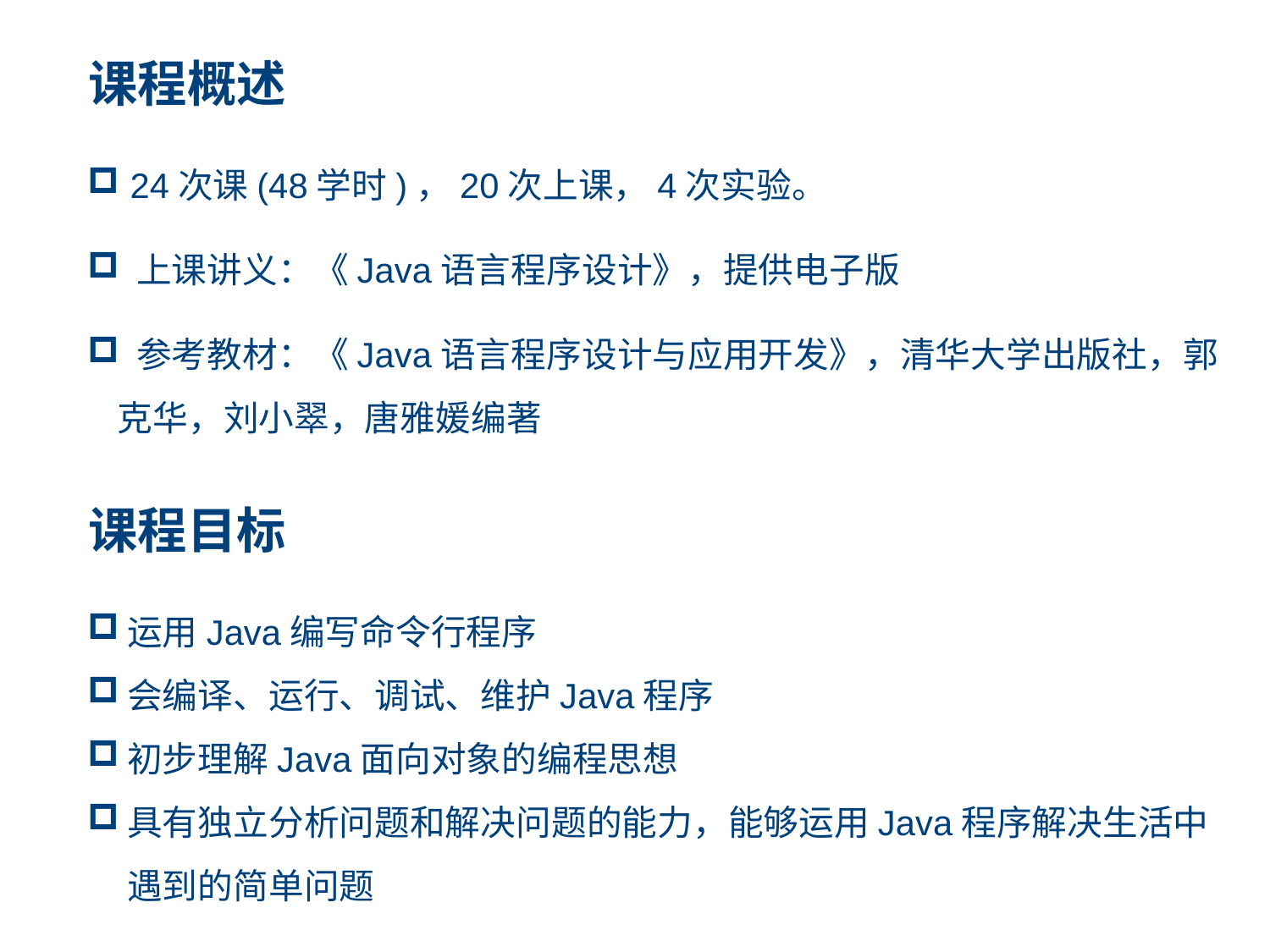

课程概述
 24次课(48学时)，20次上课，4次实验。
 上课讲义：《Java语言程序设计》，提供电子版
 参考教材：《Java语言程序设计与应用开发》，清华大学出版社，郭克华，刘小翠，唐雅媛编著
点击添加文本
点击添加文本
课程目标
运用Java编写命令行程序
会编译、运行、调试、维护Java程序
初步理解Java面向对象的编程思想
具有独立分析问题和解决问题的能力，能够运用Java程序解决生活中遇到的简单问题
点击添加文本
点击添加文本